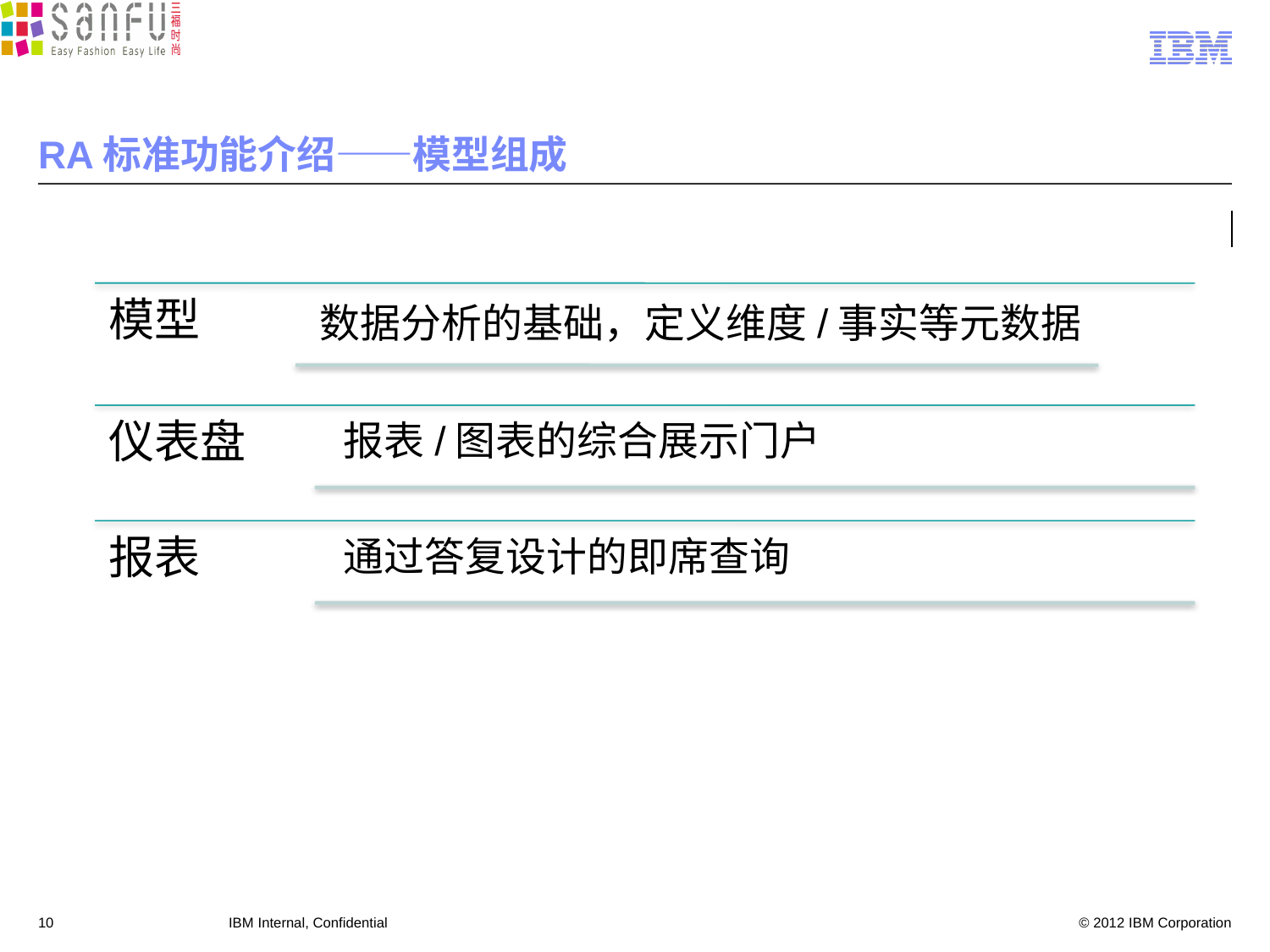

# RA标准功能介绍——模型组成

模型
数据分析的基础，定义维度/事实等元数据
仪表盘
报表/图表的综合展示门户
报表
通过答复设计的即席查询

10
IBM Internal, Confidential